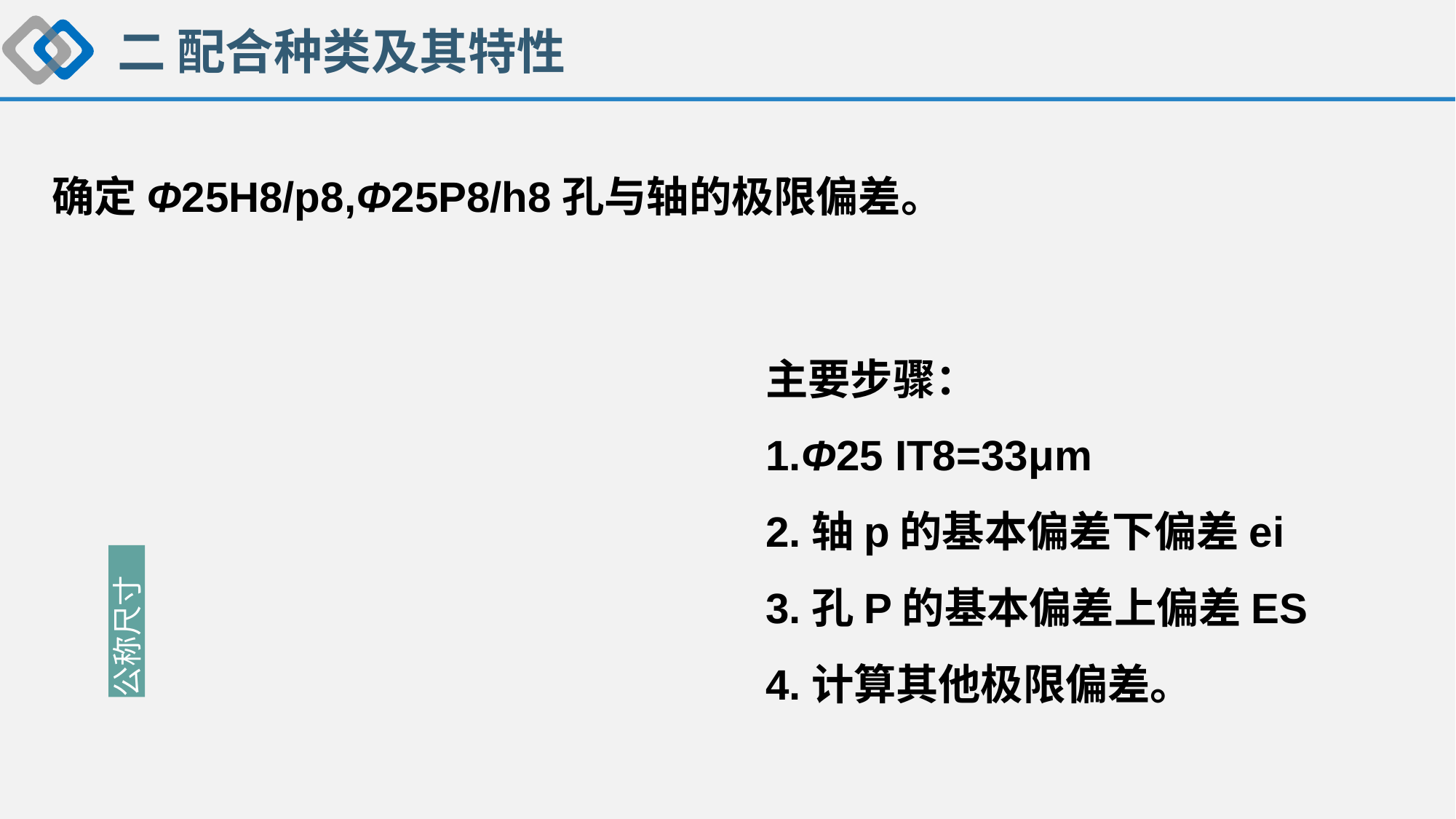

二 配合种类及其特性
确定Φ25H8/p8,Φ25P8/h8孔与轴的极限偏差。
主要步骤：
1.Φ25 IT8=33μm
2.轴p的基本偏差下偏差ei
3.孔P的基本偏差上偏差ES
4.计算其他极限偏差。

公称尺寸